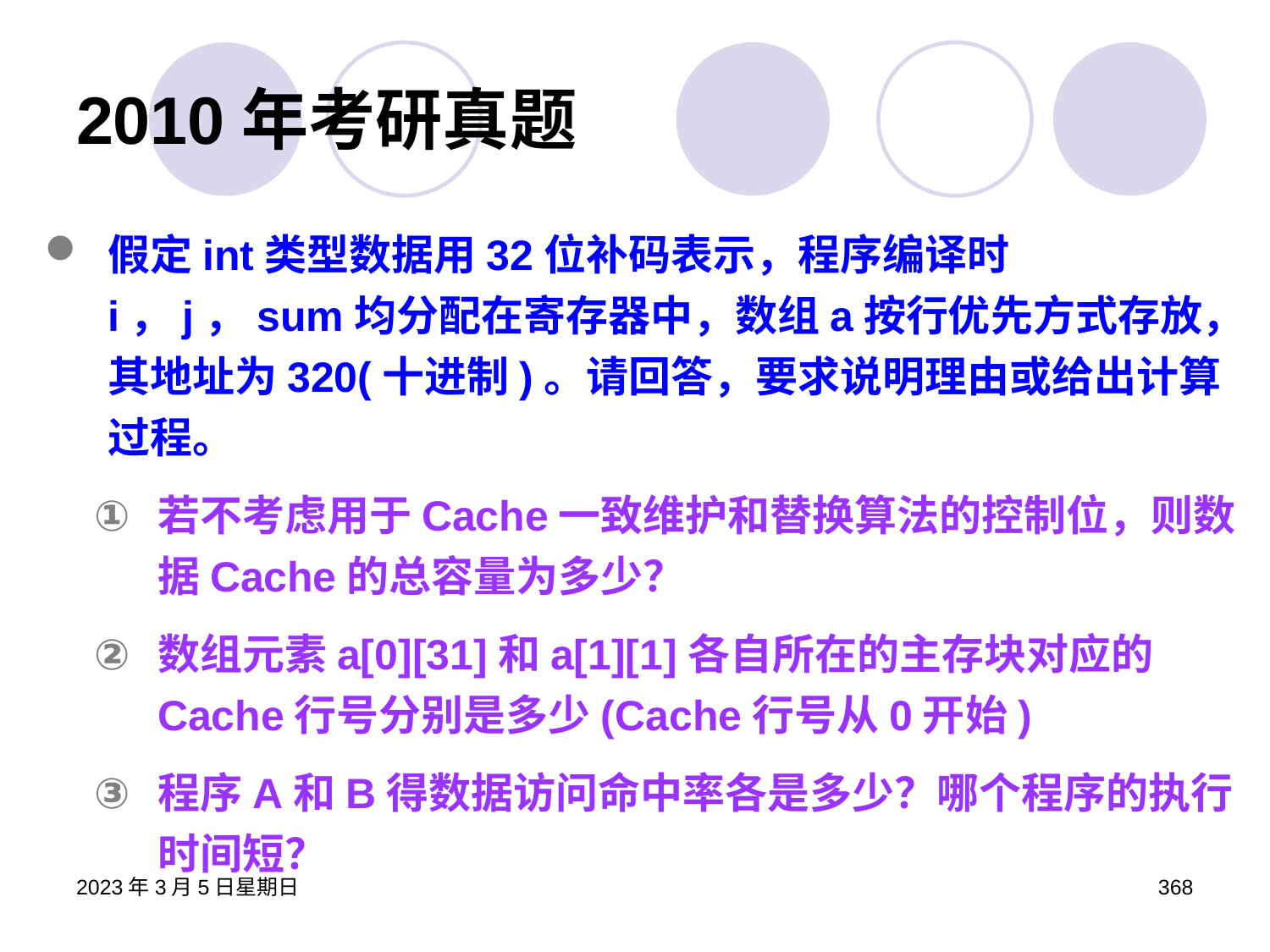

# 2010年考研真题
假定int类型数据用32位补码表示，程序编译时i，j，sum均分配在寄存器中，数组a按行优先方式存放，其地址为320(十进制)。请回答，要求说明理由或给出计算过程。
若不考虑用于Cache一致维护和替换算法的控制位，则数据Cache的总容量为多少？
数组元素a[0][31]和a[1][1]各自所在的主存块对应的Cache行号分别是多少(Cache行号从0开始)
程序A和B得数据访问命中率各是多少？哪个程序的执行时间短？
2023年3月5日星期日
368